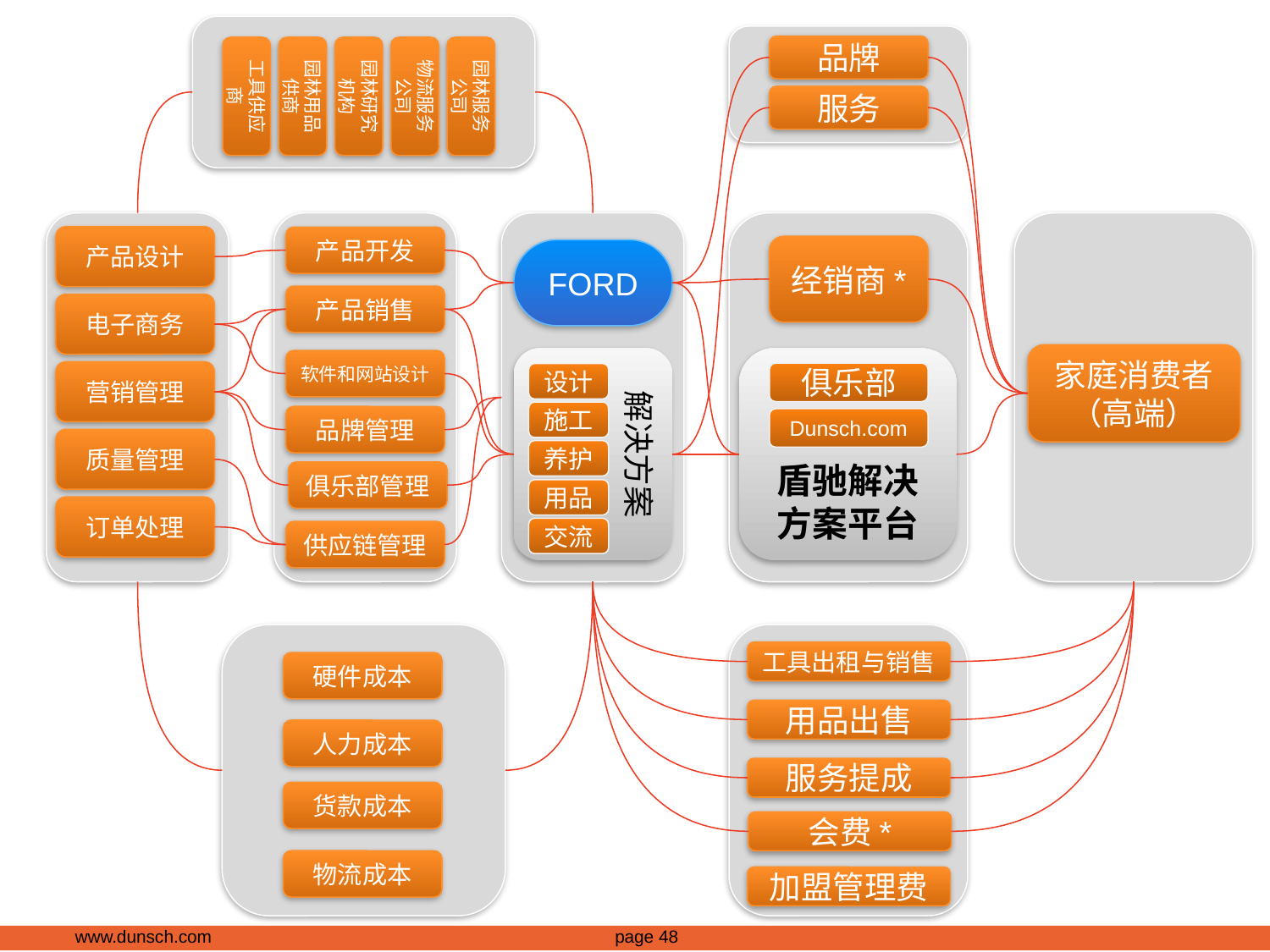

品牌
工具供应商
园林用品供商
园林研究机构
物流服务公司
园林服务公司
服务
产品设计
产品开发
经销商*
FORD
产品销售
电子商务
家庭消费者
（高端）
解决方案
盾驰解决
方案平台
软件和网站设计
营销管理
俱乐部
设计
施工
品牌管理
Dunsch.com
质量管理
养护
俱乐部管理
用品
订单处理
交流
供应链管理
工具出租与销售
硬件成本
用品出售
人力成本
服务提成
货款成本
会费*
物流成本
加盟管理费